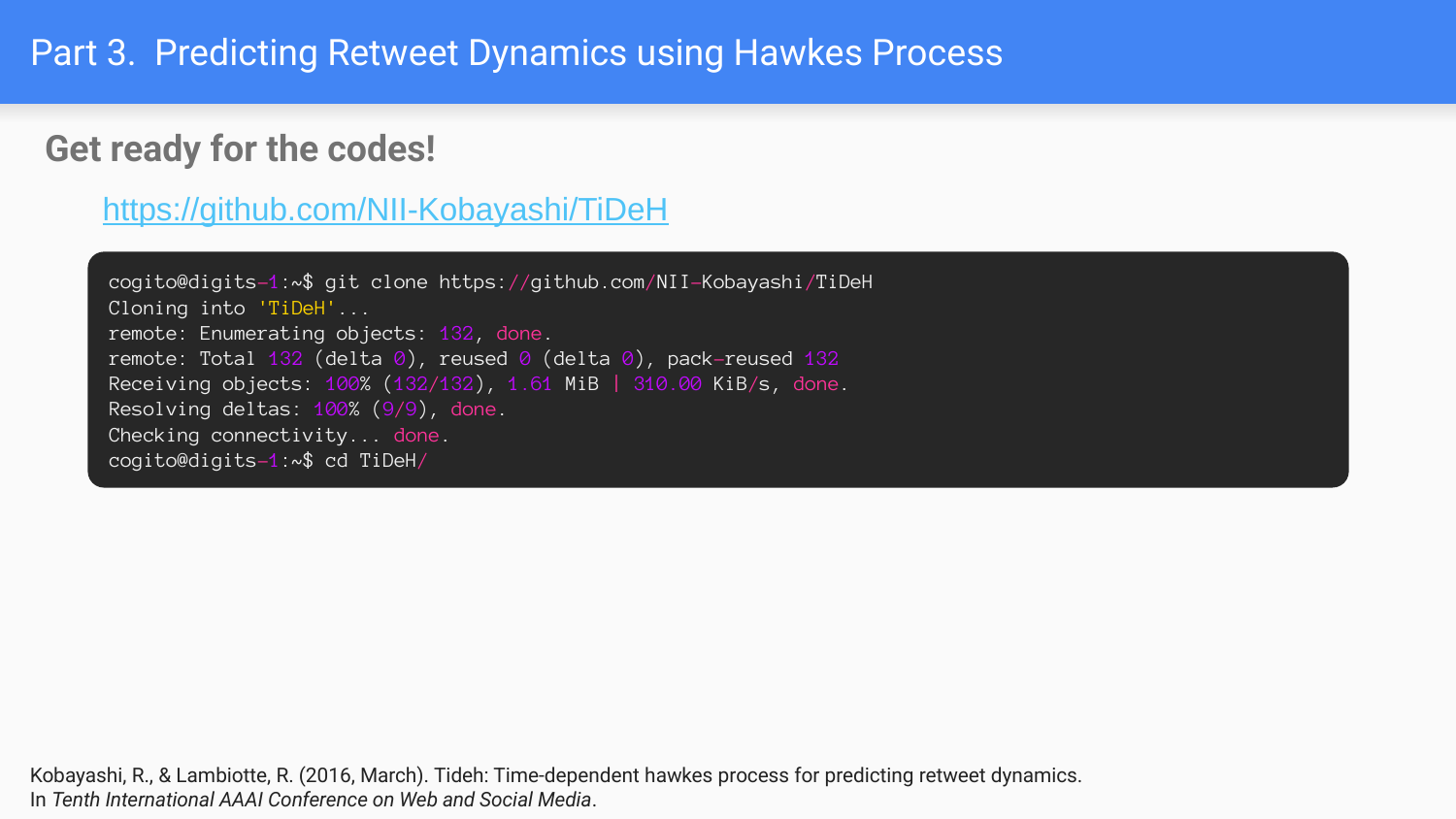

# Part 3.  Predicting Retweet Dynamics using Hawkes Process
Get ready for the codes!
https://github.com/NII-Kobayashi/TiDeH
cogito@digits-1:~$ git clone https://github.com/NII-Kobayashi/TiDeH
Cloning into 'TiDeH'...
remote: Enumerating objects: 132, done.
remote: Total 132 (delta 0), reused 0 (delta 0), pack-reused 132
Receiving objects: 100% (132/132), 1.61 MiB | 310.00 KiB/s, done.
Resolving deltas: 100% (9/9), done.
Checking connectivity... done.
cogito@digits-1:~$ cd TiDeH/
파일 소스 트리
Kobayashi, R., & Lambiotte, R. (2016, March). Tideh: Time-dependent hawkes process for predicting retweet dynamics. In Tenth International AAAI Conference on Web and Social Media.